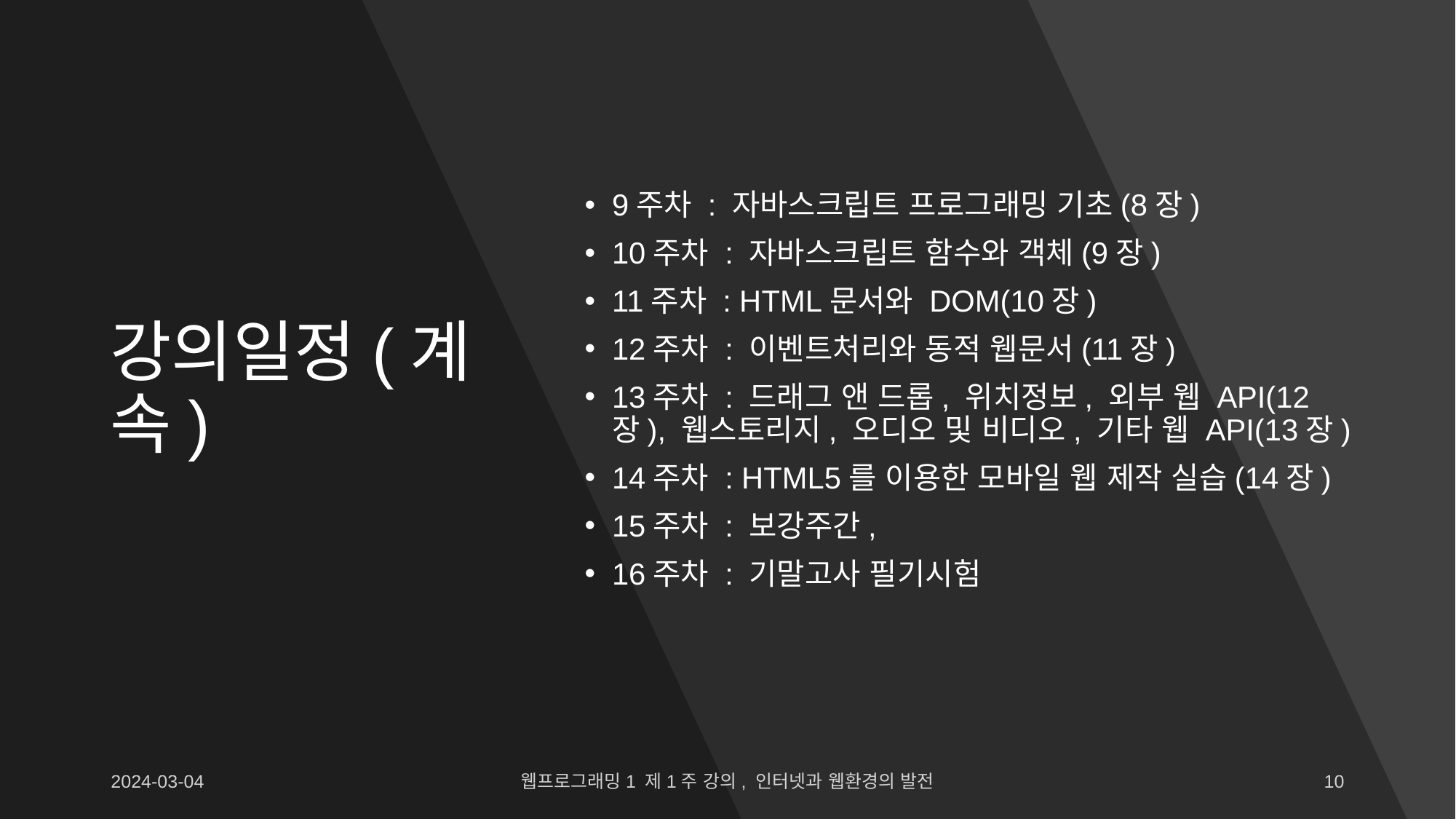

# 강의일정(계속)
9주차 : 자바스크립트 프로그래밍 기초(8장)
10주차 : 자바스크립트 함수와 객체(9장)
11주차 : HTML문서와 DOM(10장)
12주차 : 이벤트처리와 동적 웹문서(11장)
13주차 : 드래그 앤 드롭, 위치정보, 외부 웹 API(12장), 웹스토리지, 오디오 및 비디오, 기타 웹 API(13장)
14주차 : HTML5를 이용한 모바일 웹 제작 실습(14장)
15주차 : 보강주간,
16주차 : 기말고사 필기시험
2024-03-04
웹프로그래밍1 제1주 강의, 인터넷과 웹환경의 발전
10